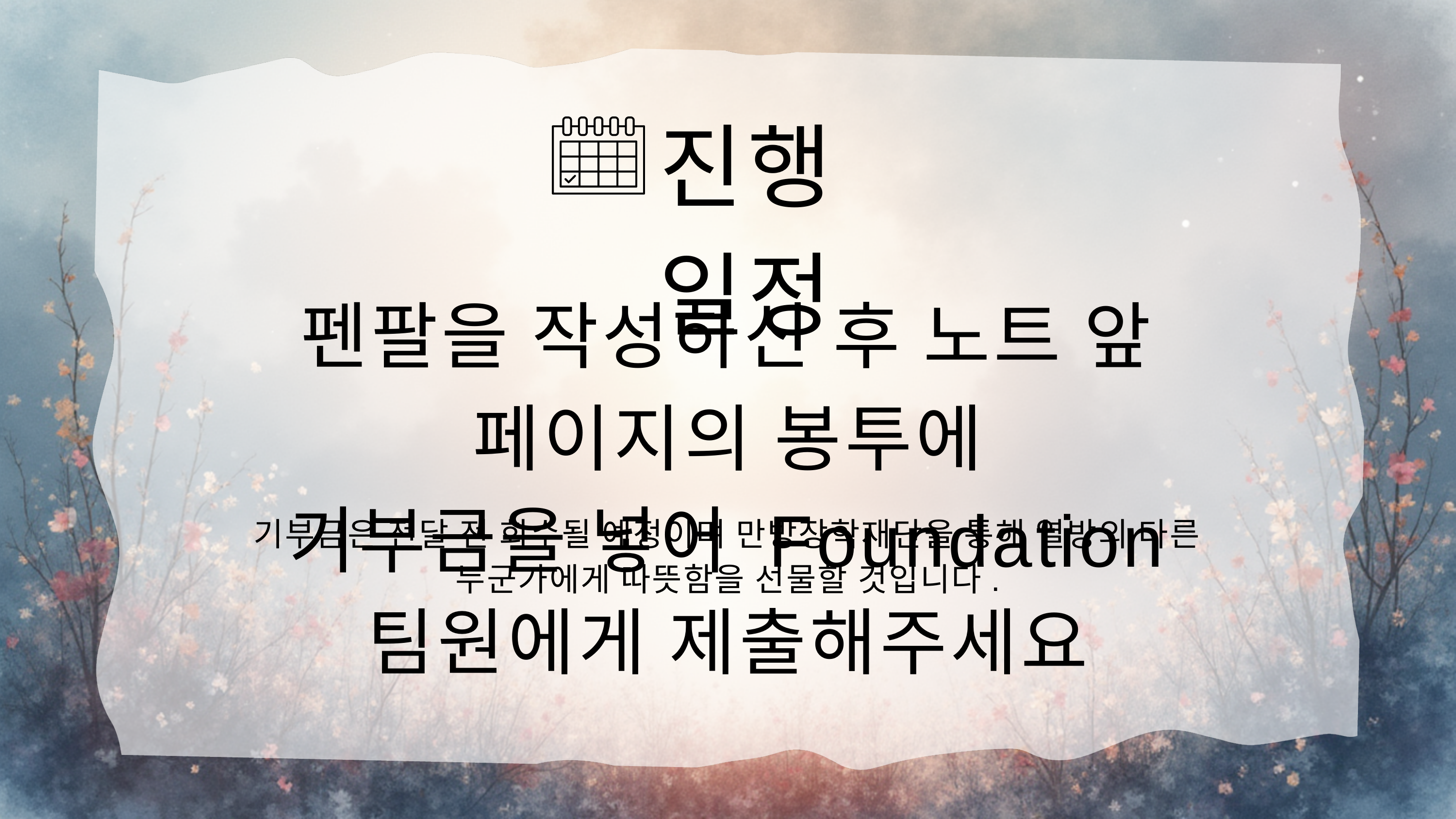

진행일정

펜팔을 작성하신 후 노트 앞 페이지의 봉투에
기부금을 넣어 Foundation 팀원에게 제출해주세요
기부금은 전달 전 회수될 예정이며 만방장학재단을 통해 열방의 다른 누군가에게 따뜻함을 선물할 것입니다.